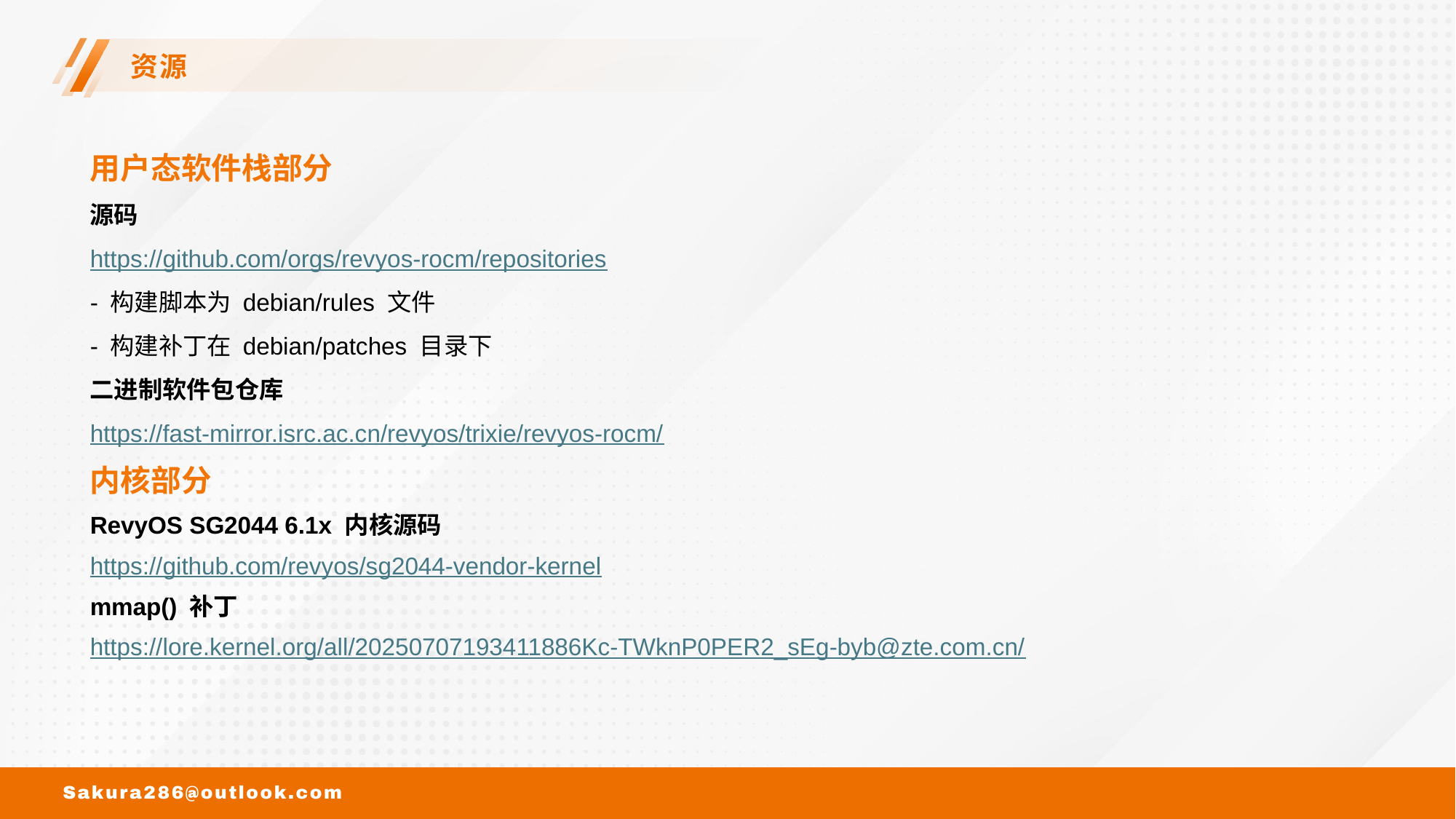

# 资源
用户态软件栈部分
源码
https://github.com/orgs/revyos-rocm/repositories
- 构建脚本为 debian/rules 文件
- 构建补丁在 debian/patches 目录下
二进制软件包仓库
https://fast-mirror.isrc.ac.cn/revyos/trixie/revyos-rocm/
内核部分
RevyOS SG2044 6.1x 内核源码
https://github.com/revyos/sg2044-vendor-kernel
mmap() 补丁
https://lore.kernel.org/all/20250707193411886Kc-TWknP0PER2_sEg-byb@zte.com.cn/